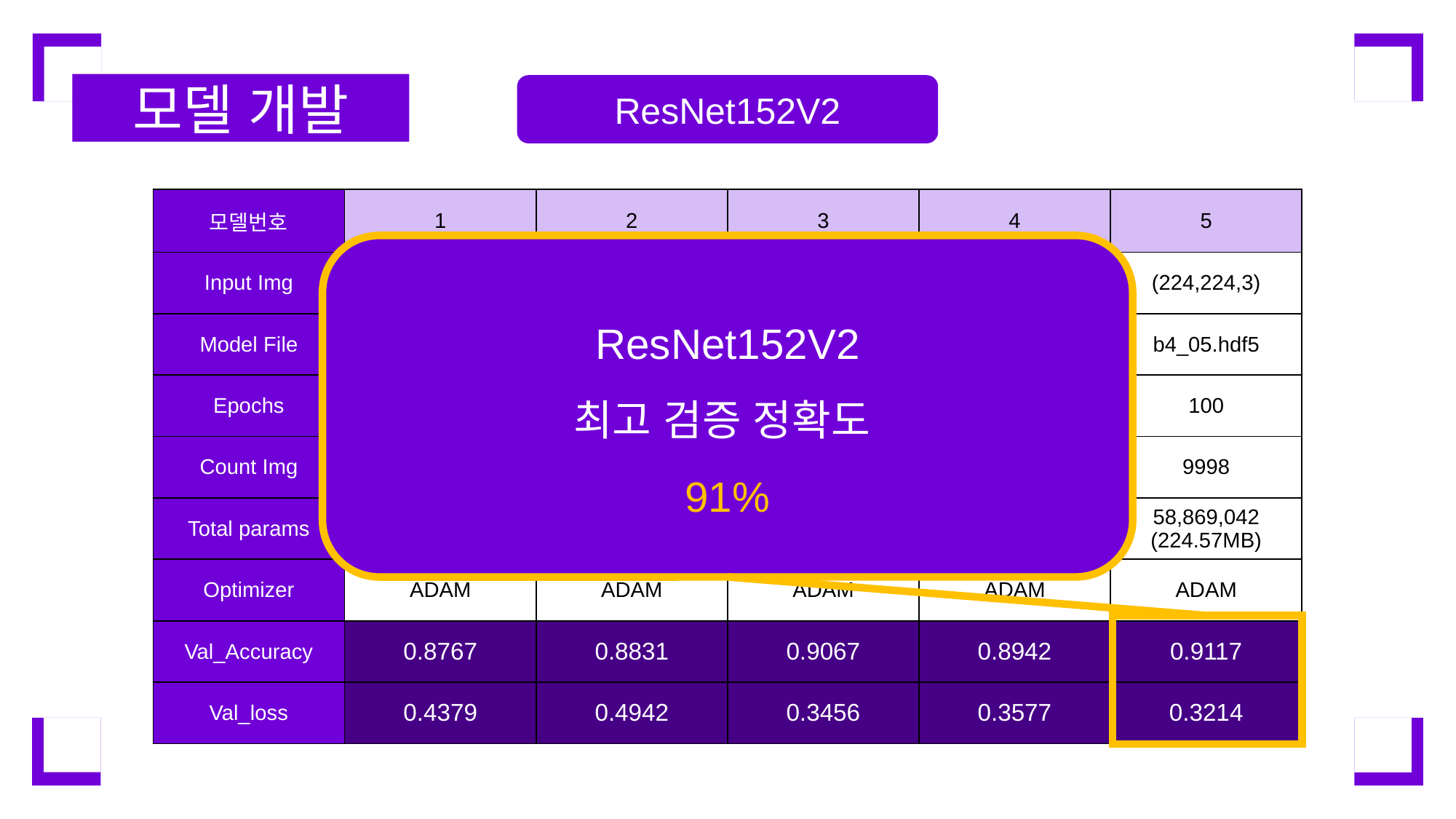

모델 개발
ResNet152V2
| 모델번호 | 1 | 2 | 3 | 4 | 5 |
| --- | --- | --- | --- | --- | --- |
| Input Img | (224,224,3) | (224,224,3) | (224,224,3) | (224,224,3) | (224,224,3) |
| Model File | b1\_14.hdf5 | b1\_47.hdf5 | b2\_10.hdf5 | b3\_10.hdf5 | b4\_05.hdf5 |
| Epochs | 100 | 100 | 100 | 100 | 100 |
| Count Img | 20000 | 20000 | 20000 | 20000 | 9998 |
| Total params | 58,869,042 (224.57MB) | 58,869,042 (224.57MB) | 58,869,042 (224.57MB) | 58,869,042 (224.57MB) | 58,869,042 (224.57MB) |
| Optimizer | ADAM | ADAM | ADAM | ADAM | ADAM |
| Val\_Accuracy | 0.8767 | 0.8831 | 0.9067 | 0.8942 | 0.9117 |
| Val\_loss | 0.4379 | 0.4942 | 0.3456 | 0.3577 | 0.3214 |
ResNet152V2
최고 검증 정확도
91%